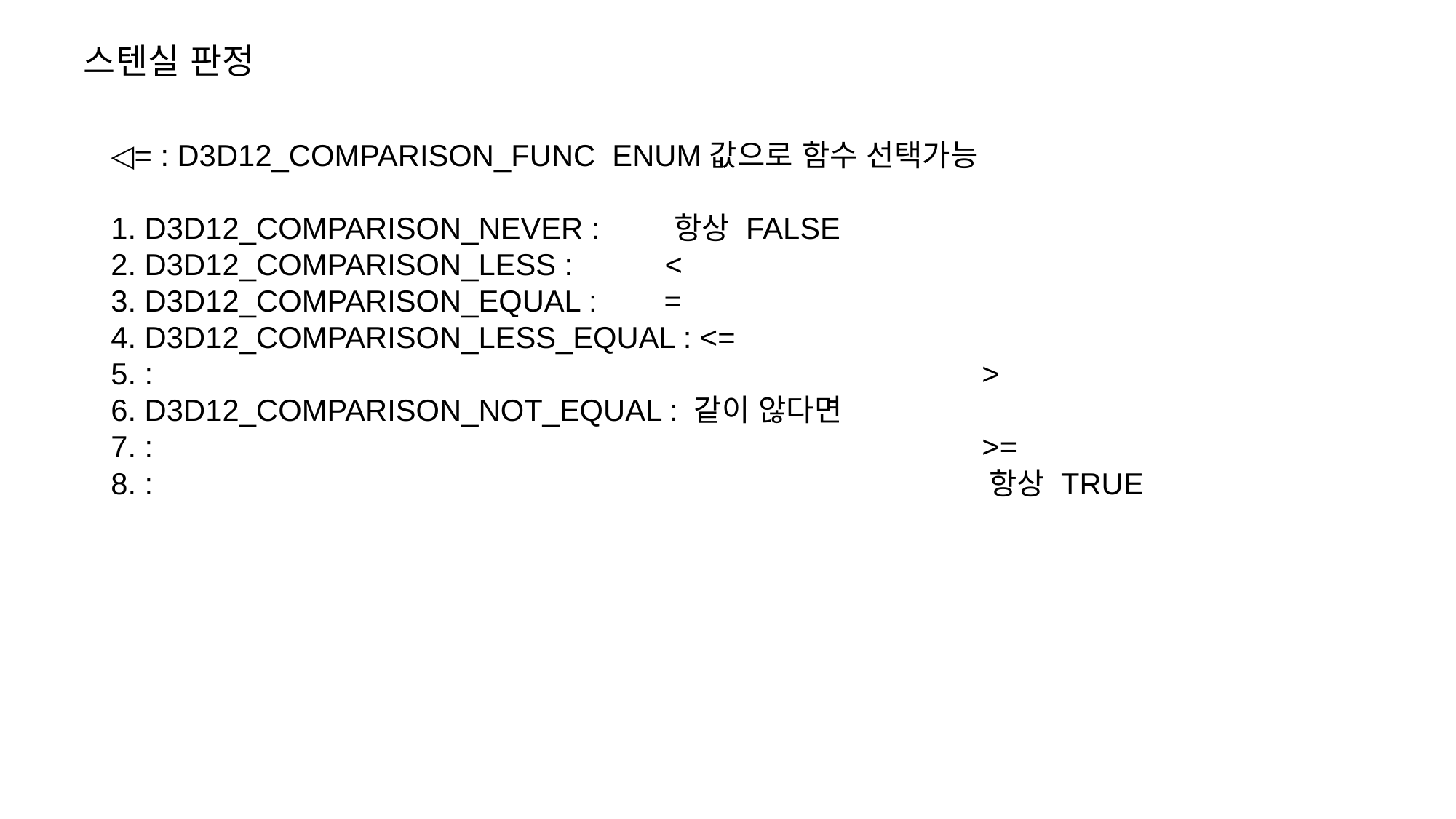

# 스텐실 판정

◁= : D3D12_COMPARISON_FUNC  ENUM값으로 함수 선택가능

1. D3D12_COMPARISON_NEVER :        항상 FALSE
2. D3D12_COMPARISON_LESS :           <
3. D3D12_COMPARISON_EQUAL :        =
4. D3D12_COMPARISON_LESS_EQUAL : <=
5. : 								   >
6. D3D12_COMPARISON_NOT_EQUAL : 같이 않다면
7. :								   >=
8. : 								   항상 TRUE